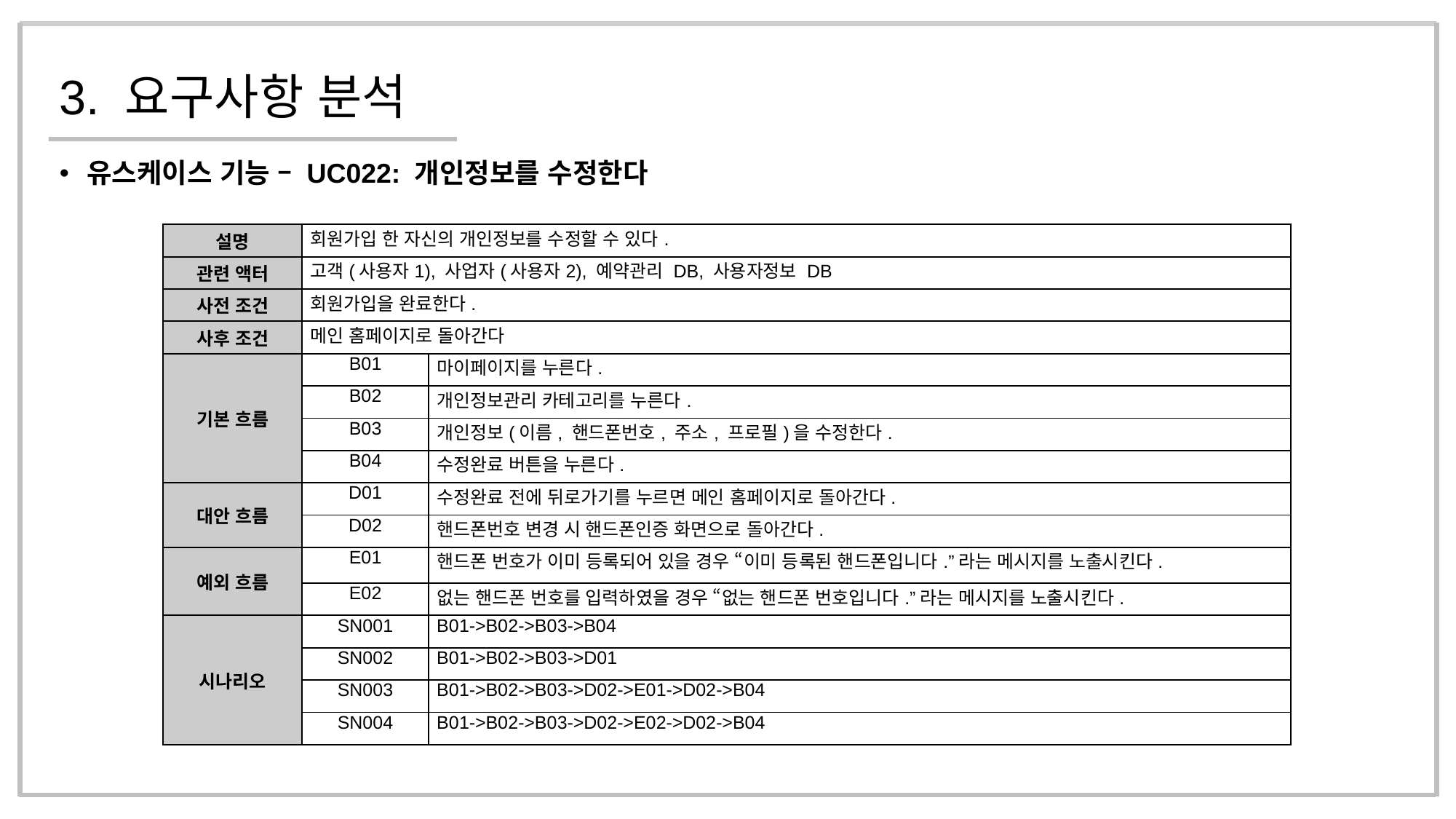

# 3. 요구사항 분석

유스케이스 기능 – UC022: 개인정보를 수정한다
| 설명 | 회원가입 한 자신의 개인정보를 수정할 수 있다. |  |
| --- | --- | --- |
| 관련 액터 | 고객(사용자1), 사업자(사용자2), 예약관리 DB, 사용자정보 DB |  |
| 사전 조건 | 회원가입을 완료한다. |  |
| 사후 조건 | 메인 홈페이지로 돌아간다 |  |
| 기본 흐름 | B01 | 마이페이지를 누른다. |
|  | B02 | 개인정보관리 카테고리를 누른다. |
|  | B03 | 개인정보(이름, 핸드폰번호, 주소, 프로필)을 수정한다. |
|  | B04 | 수정완료 버튼을 누른다. |
| 대안 흐름 | D01 | 수정완료 전에 뒤로가기를 누르면 메인 홈페이지로 돌아간다. |
|  | D02 | 핸드폰번호 변경 시 핸드폰인증 화면으로 돌아간다. |
| 예외 흐름 | E01 | 핸드폰 번호가 이미 등록되어 있을 경우 “이미 등록된 핸드폰입니다.”라는 메시지를 노출시킨다. |
|  | E02 | 없는 핸드폰 번호를 입력하였을 경우 “없는 핸드폰 번호입니다.”라는 메시지를 노출시킨다. |
| 시나리오 | SN001 | B01->B02->B03->B04 |
|  | SN002 | B01->B02->B03->D01 |
|  | SN003 | B01->B02->B03->D02->E01->D02->B04 |
|  | SN004 | B01->B02->B03->D02->E02->D02->B04 |